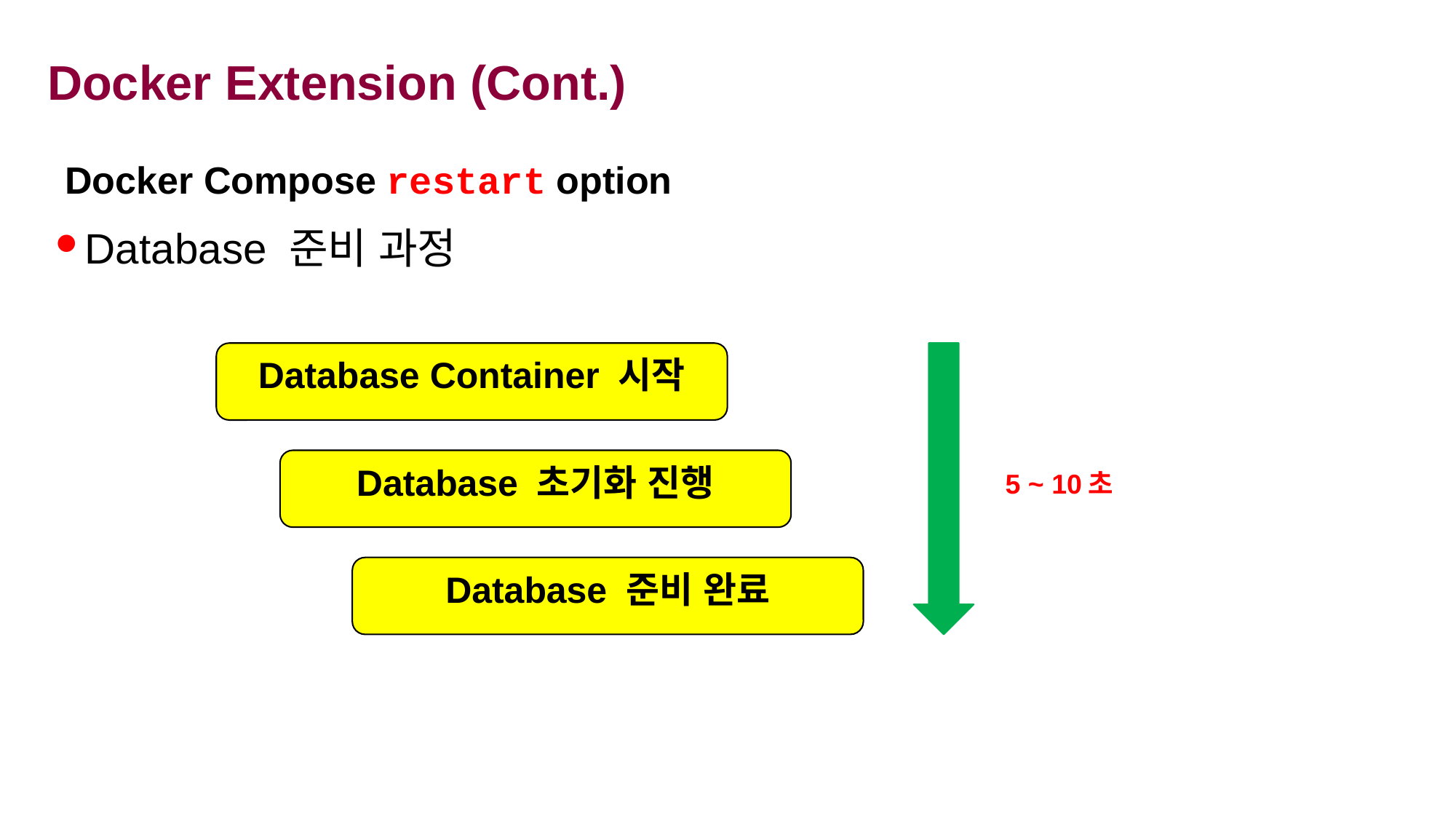

# Docker Extension (Cont.)
Docker Compose restart option
Database 준비 과정

Database Container 시작

Database 초기화 진행
5 ~ 10초
Database 준비 완료